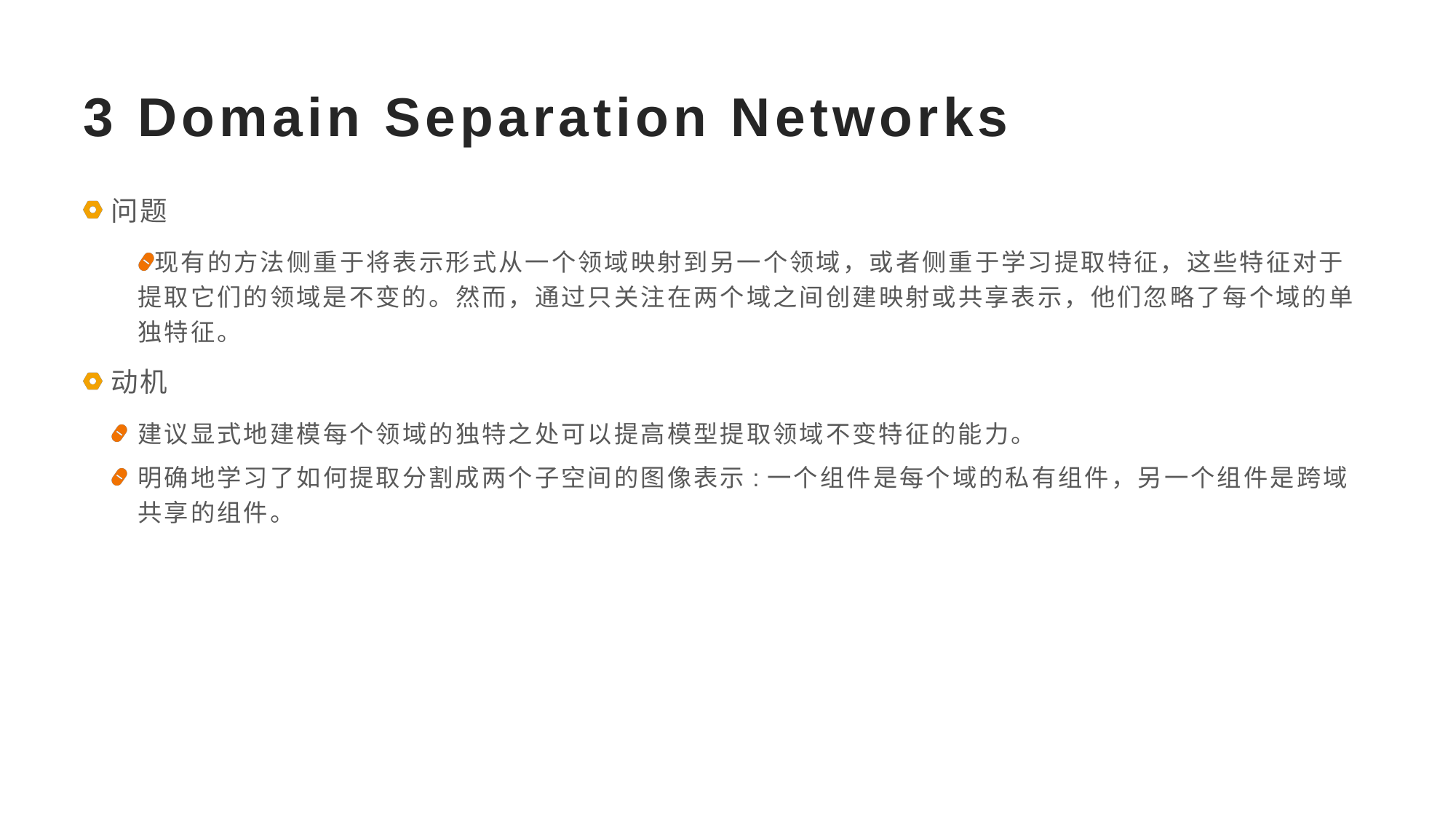

# 3 Domain Separation Networks
问题
现有的方法侧重于将表示形式从一个领域映射到另一个领域，或者侧重于学习提取特征，这些特征对于提取它们的领域是不变的。然而，通过只关注在两个域之间创建映射或共享表示，他们忽略了每个域的单独特征。
动机
建议显式地建模每个领域的独特之处可以提高模型提取领域不变特征的能力。
明确地学习了如何提取分割成两个子空间的图像表示:一个组件是每个域的私有组件，另一个组件是跨域共享的组件。